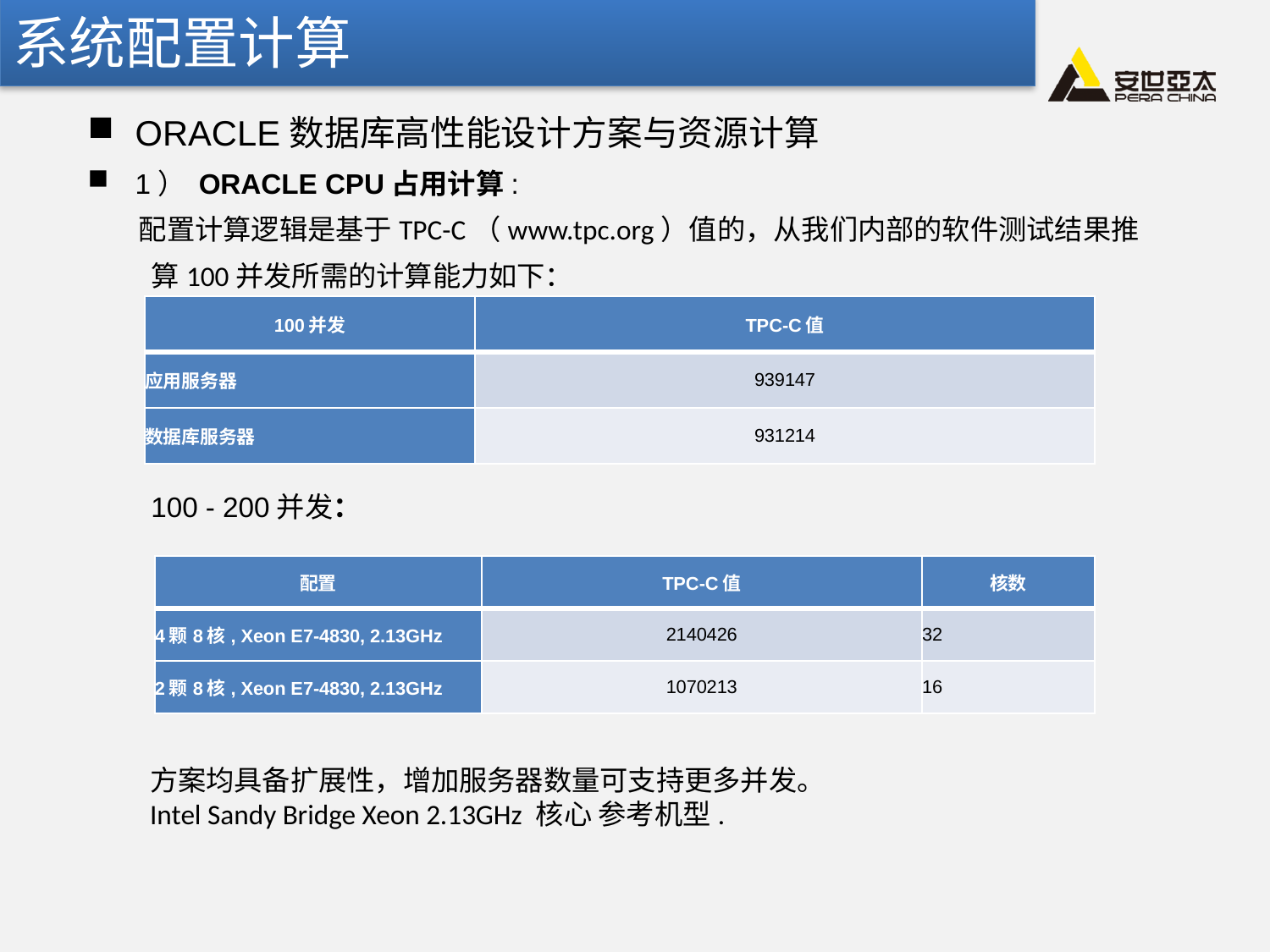

系统配置计算
ORACLE数据库高性能设计方案与资源计算
1） ORACLE CPU占用计算:
       配置计算逻辑是基于TPC-C（www.tpc.org）值的，从我们内部的软件测试结果推
         算100并发所需的计算能力如下：

 100 - 200并发：

| 100并发 | TPC-C值 |
| --- | --- |
| 应用服务器 | 939147 |
| 数据库服务器 | 931214 |

| 配置 | TPC-C值 | 核数 |
| --- | --- | --- |
| 4颗8核, Xeon E7-4830, 2.13GHz | 2140426 | 32 |
| 2颗8核, Xeon E7-4830, 2.13GHz | 1070213 | 16 |
方案均具备扩展性，增加服务器数量可支持更多并发。
Intel Sandy Bridge Xeon 2.13GHz 核心 参考机型.